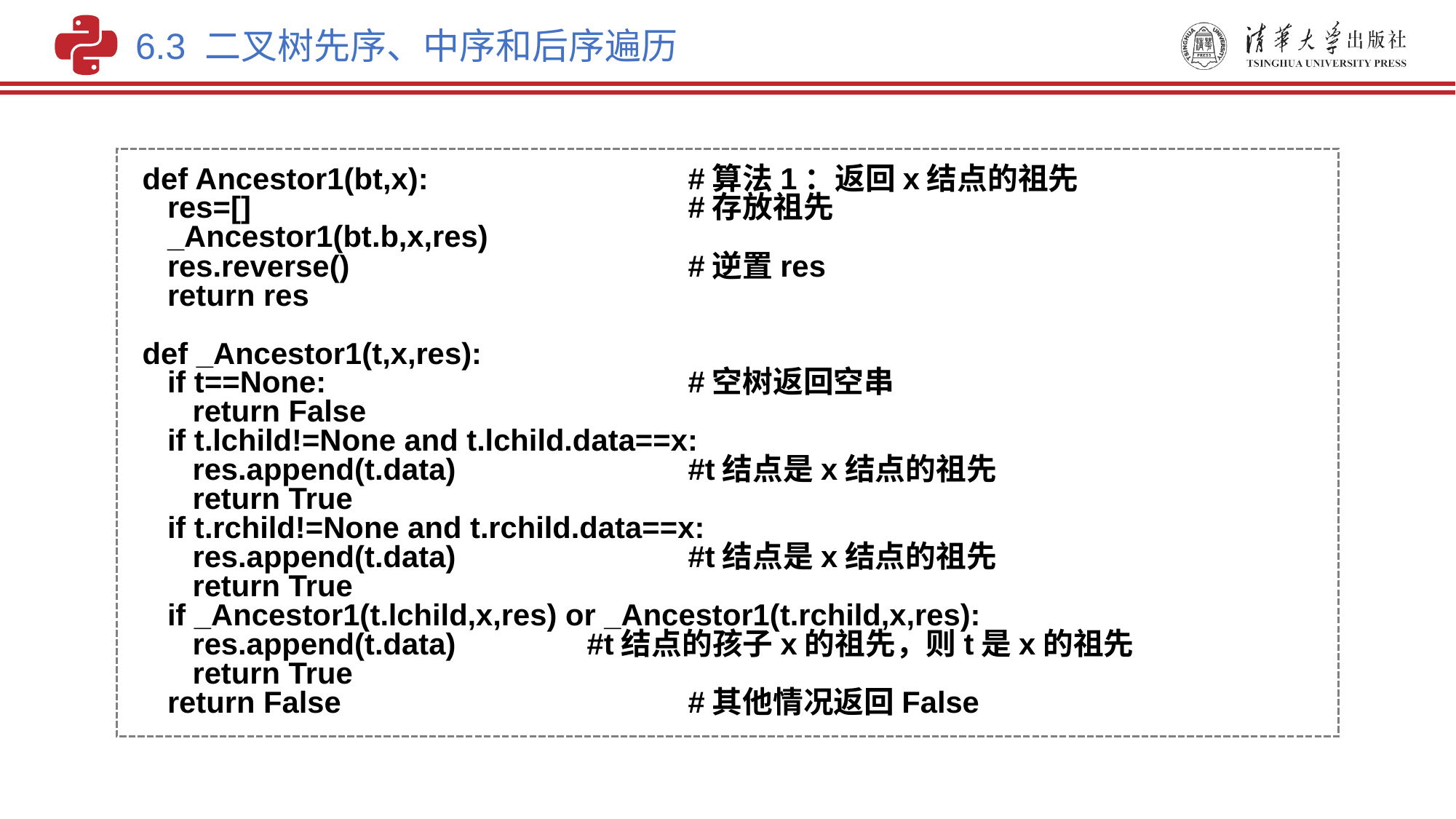

6.3 二叉树先序、中序和后序遍历
def Ancestor1(bt,x):            	  	#算法1：返回x结点的祖先
   res=[]					#存放祖先
   _Ancestor1(bt.b,x,res)
   res.reverse()                   		#逆置res
   return res

def _Ancestor1(t,x,res):
   if t==None:                     		#空树返回空串
      return False
   if t.lchild!=None and t.lchild.data==x:
      res.append(t.data)		      	#t结点是x结点的祖先
      return True
   if t.rchild!=None and t.rchild.data==x:
      res.append(t.data)		     	#t结点是x结点的祖先
      return True
   if _Ancestor1(t.lchild,x,res) or _Ancestor1(t.rchild,x,res):
      res.append(t.data)	              #t结点的孩子x的祖先，则t是x的祖先
      return True
   return False				#其他情况返回False